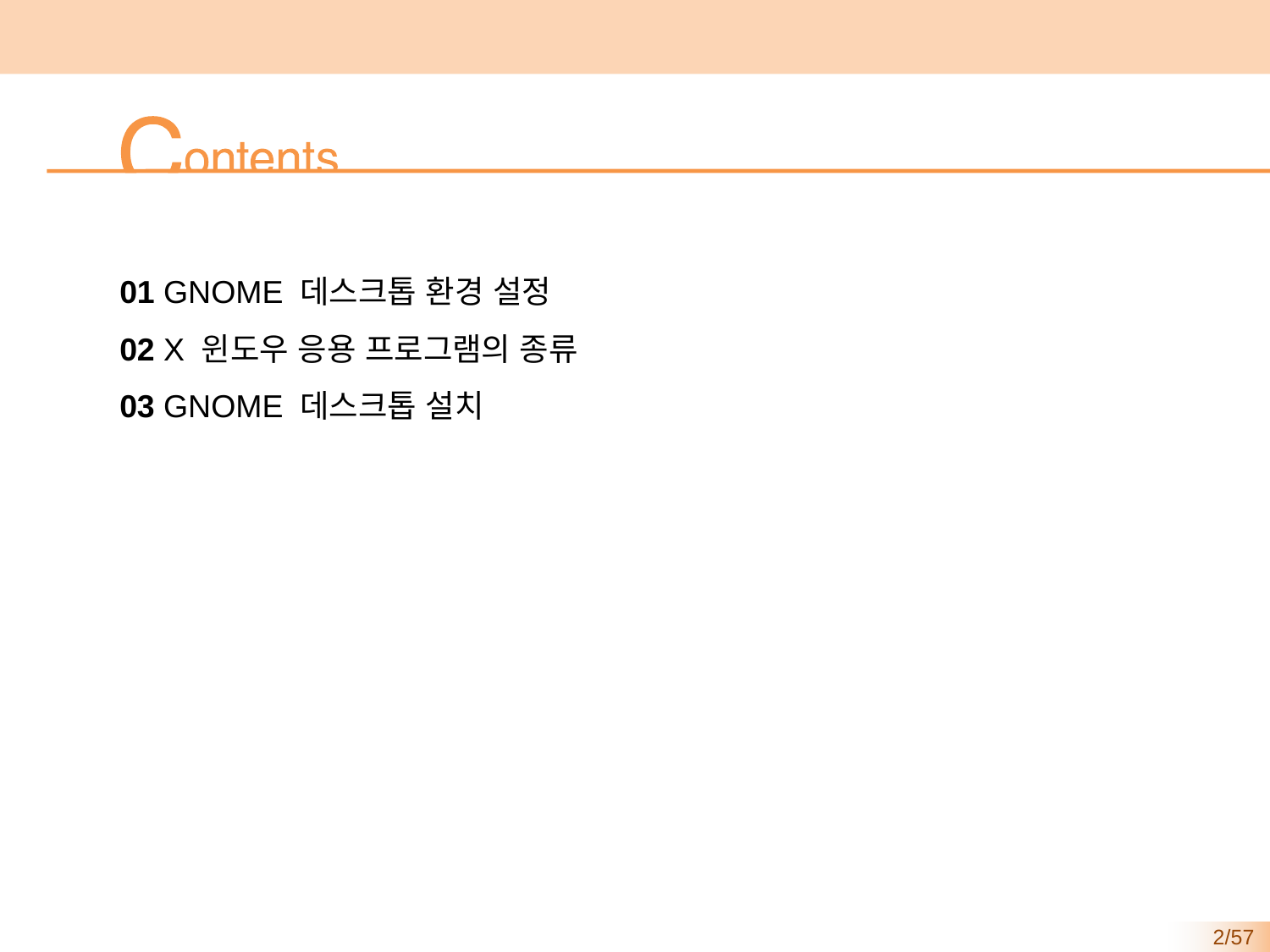

01 GNOME 데스크톱 환경 설정
02 X 윈도우 응용 프로그램의 종류
03 GNOME 데스크톱 설치